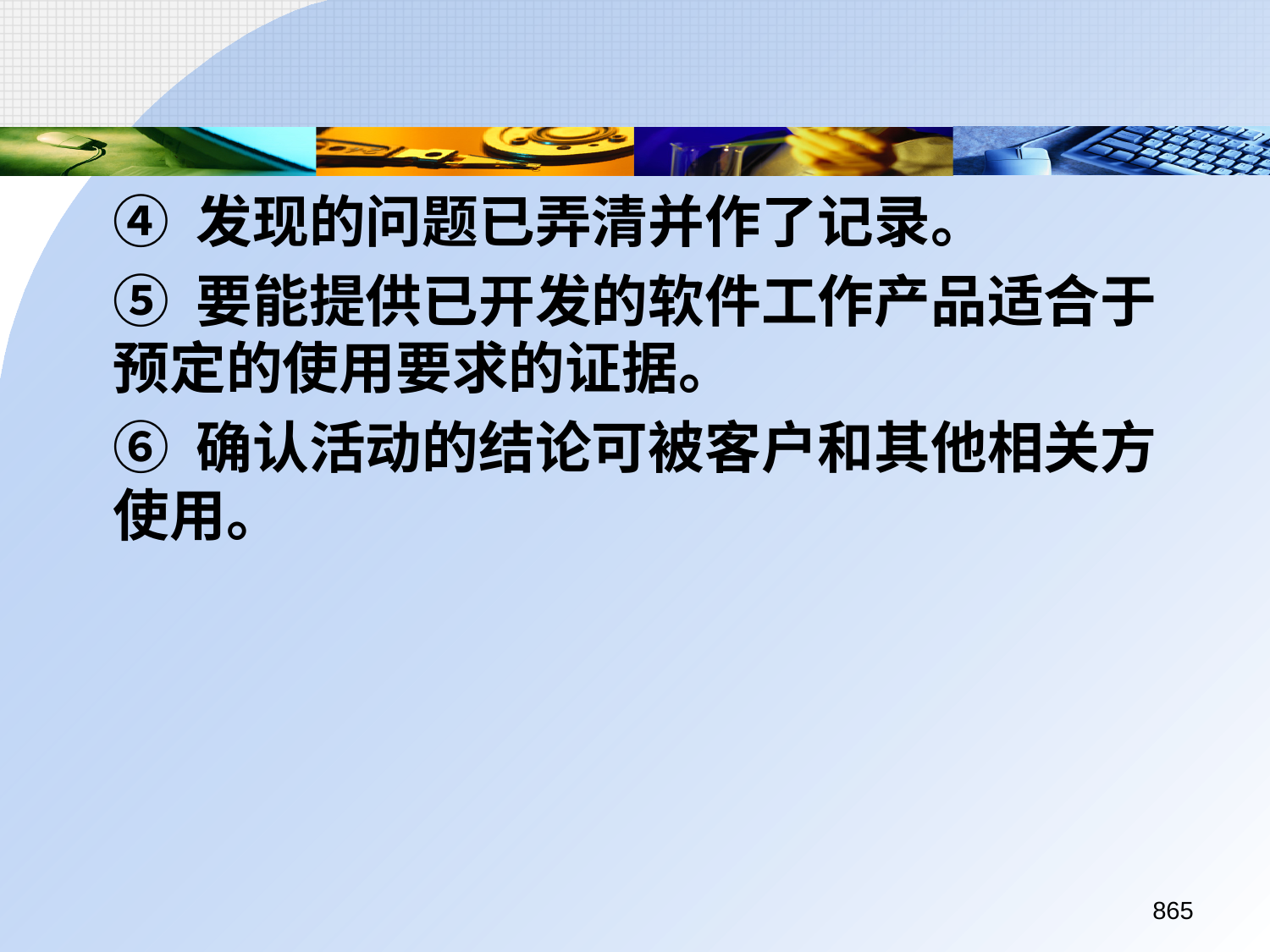

④ 发现的问题已弄清并作了记录。
	⑤ 要能提供已开发的软件工作产品适合于预定的使用要求的证据。
	⑥ 确认活动的结论可被客户和其他相关方使用。

865